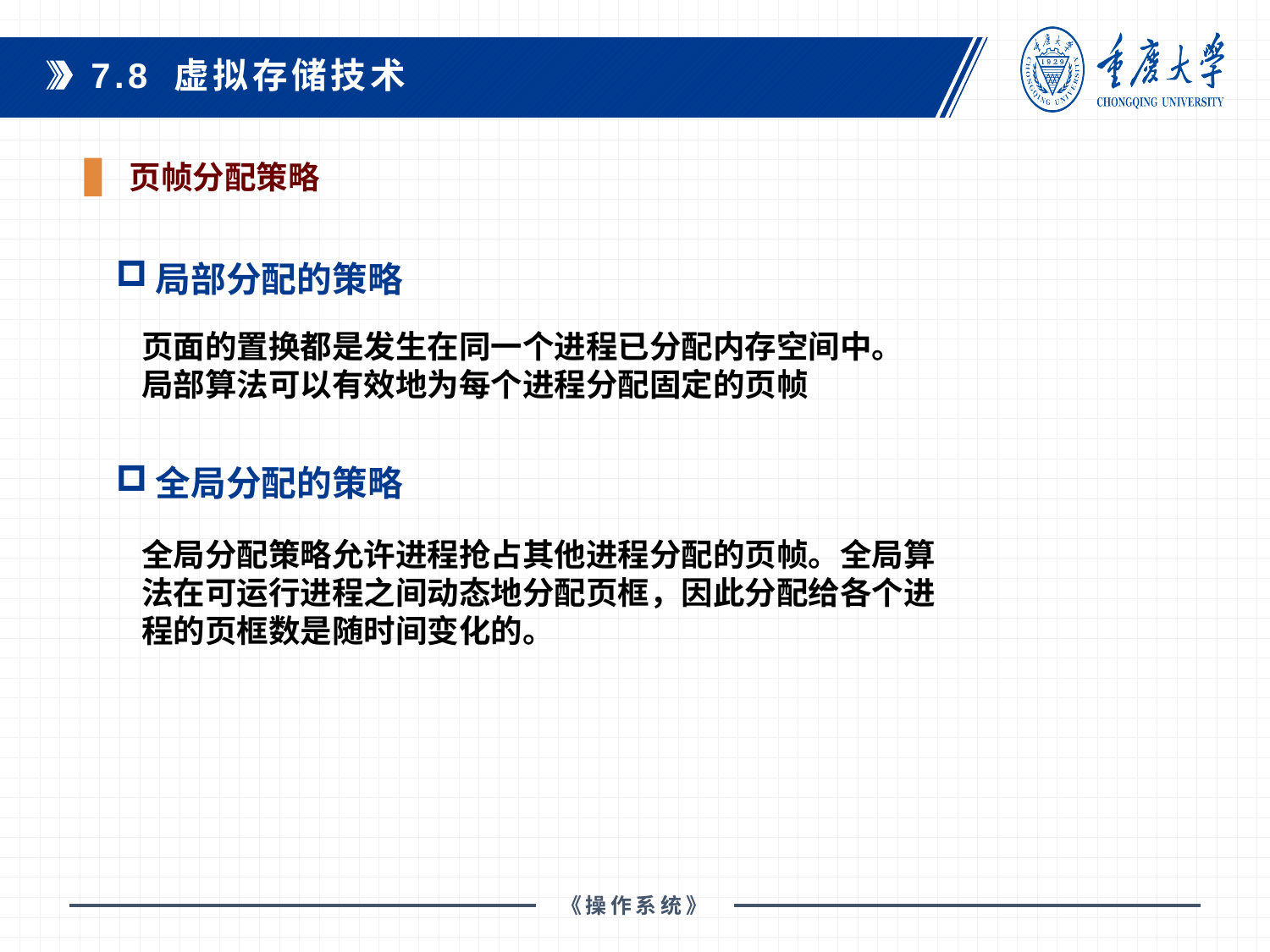

7.8 虚拟存储技术

 页帧分配策略

局部分配的策略
页面的置换都是发生在同一个进程已分配内存空间中。局部算法可以有效地为每个进程分配固定的页帧
全局分配的策略
全局分配策略允许进程抢占其他进程分配的页帧。全局算法在可运行进程之间动态地分配页框，因此分配给各个进程的页框数是随时间变化的。